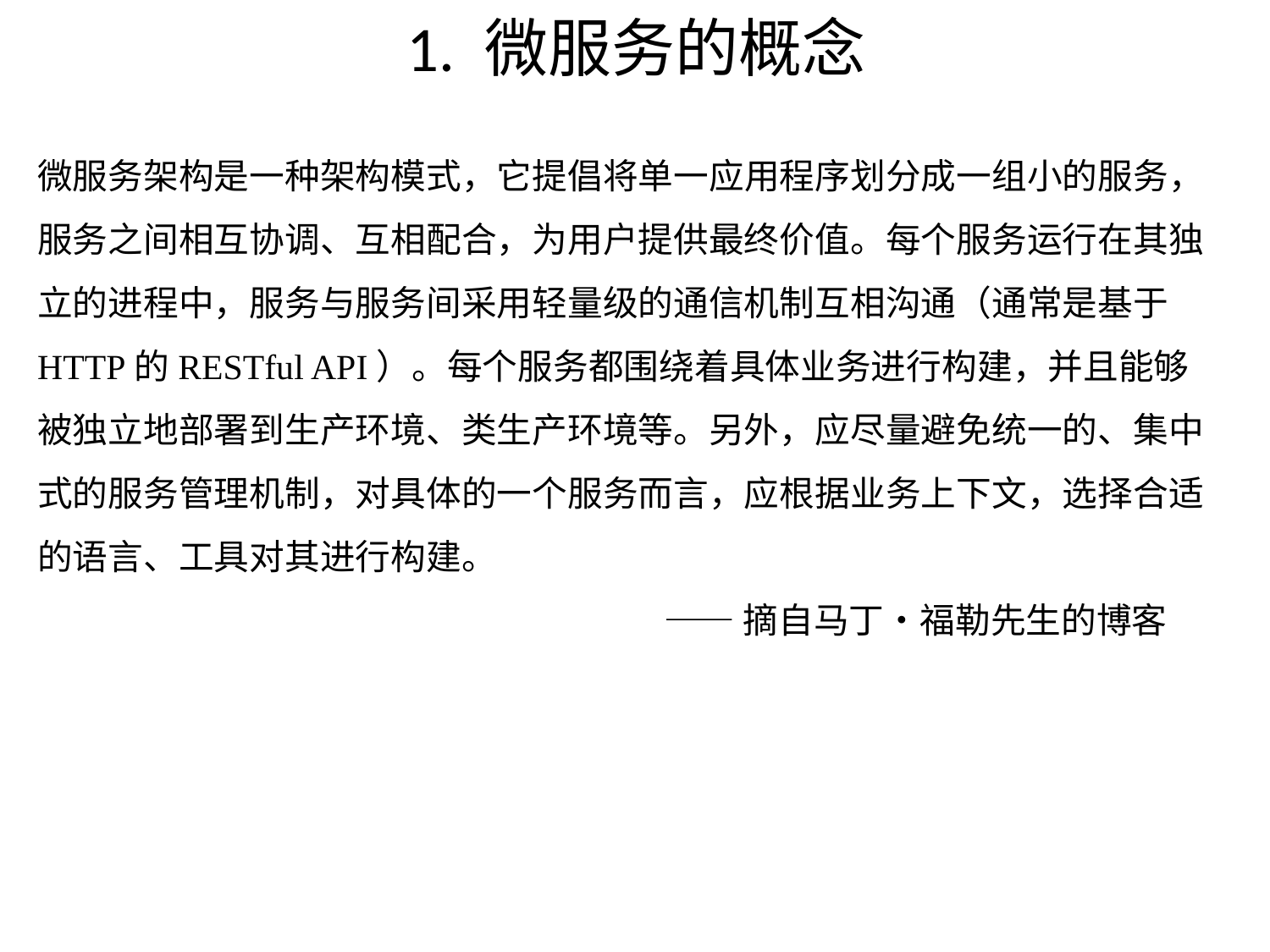

# 1. 微服务的概念
微服务架构是一种架构模式，它提倡将单一应用程序划分成一组小的服务，服务之间相互协调、互相配合，为用户提供最终价值。每个服务运行在其独立的进程中，服务与服务间采用轻量级的通信机制互相沟通（通常是基于HTTP的RESTful API）。每个服务都围绕着具体业务进行构建，并且能够被独立地部署到生产环境、类生产环境等。另外，应尽量避免统一的、集中式的服务管理机制，对具体的一个服务而言，应根据业务上下文，选择合适的语言、工具对其进行构建。
                                                                                ——摘自马丁•福勒先生的博客